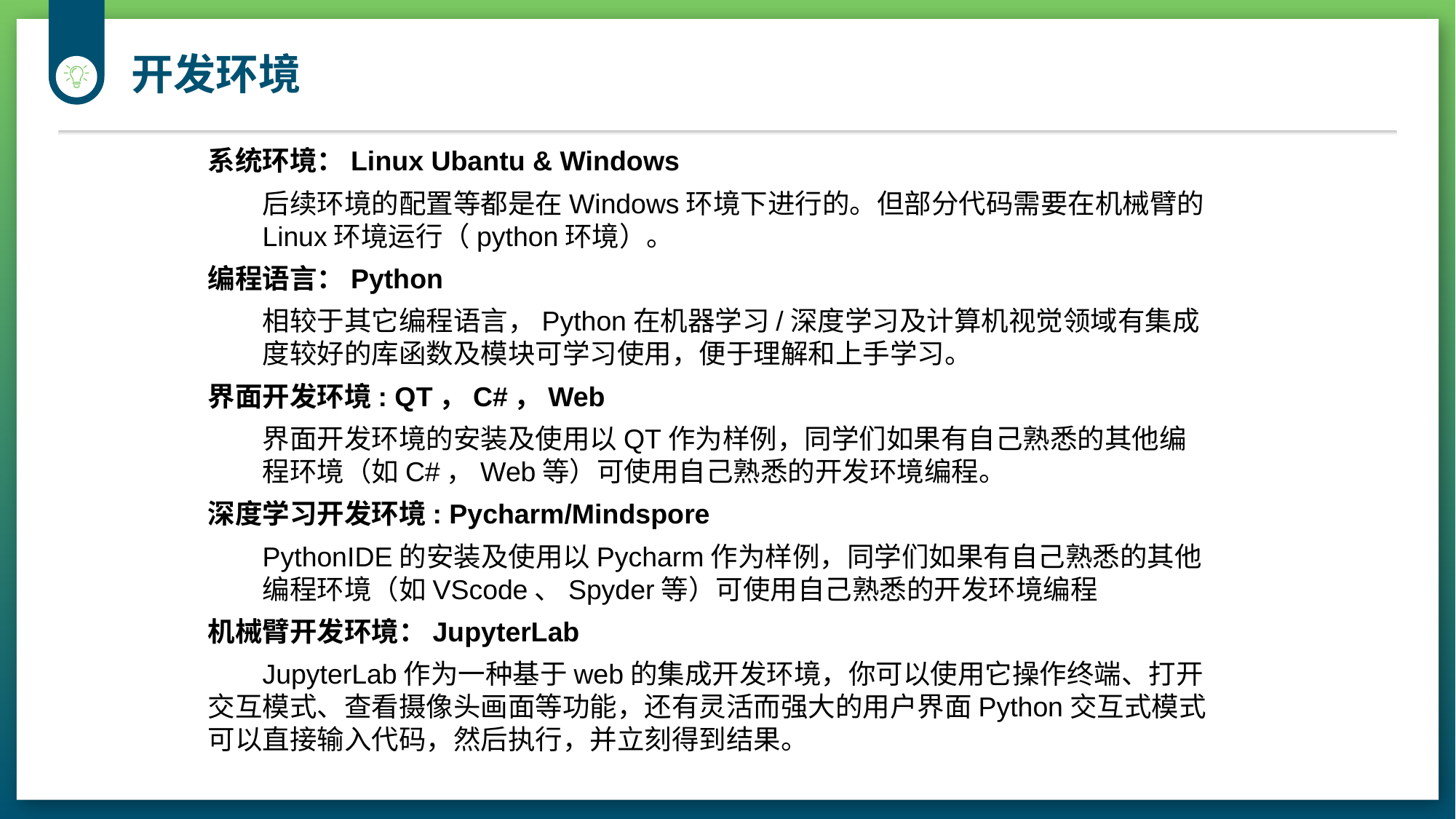

开发环境

系统环境：Linux Ubantu & Windows
后续环境的配置等都是在Windows环境下进行的。但部分代码需要在机械臂的Linux环境运行（python环境）。
编程语言：Python
相较于其它编程语言，Python在机器学习/深度学习及计算机视觉领域有集成度较好的库函数及模块可学习使用，便于理解和上手学习。
界面开发环境: QT，C#，Web
界面开发环境的安装及使用以QT作为样例，同学们如果有自己熟悉的其他编程环境（如C#，Web等）可使用自己熟悉的开发环境编程。
深度学习开发环境: Pycharm/Mindspore
PythonIDE的安装及使用以Pycharm作为样例，同学们如果有自己熟悉的其他编程环境（如VScode、Spyder等）可使用自己熟悉的开发环境编程
机械臂开发环境：JupyterLab
JupyterLab作为一种基于web的集成开发环境，你可以使用它操作终端、打开交互模式、查看摄像头画面等功能，还有灵活而强大的用户界面Python交互式模式可以直接输入代码，然后执行，并立刻得到结果。